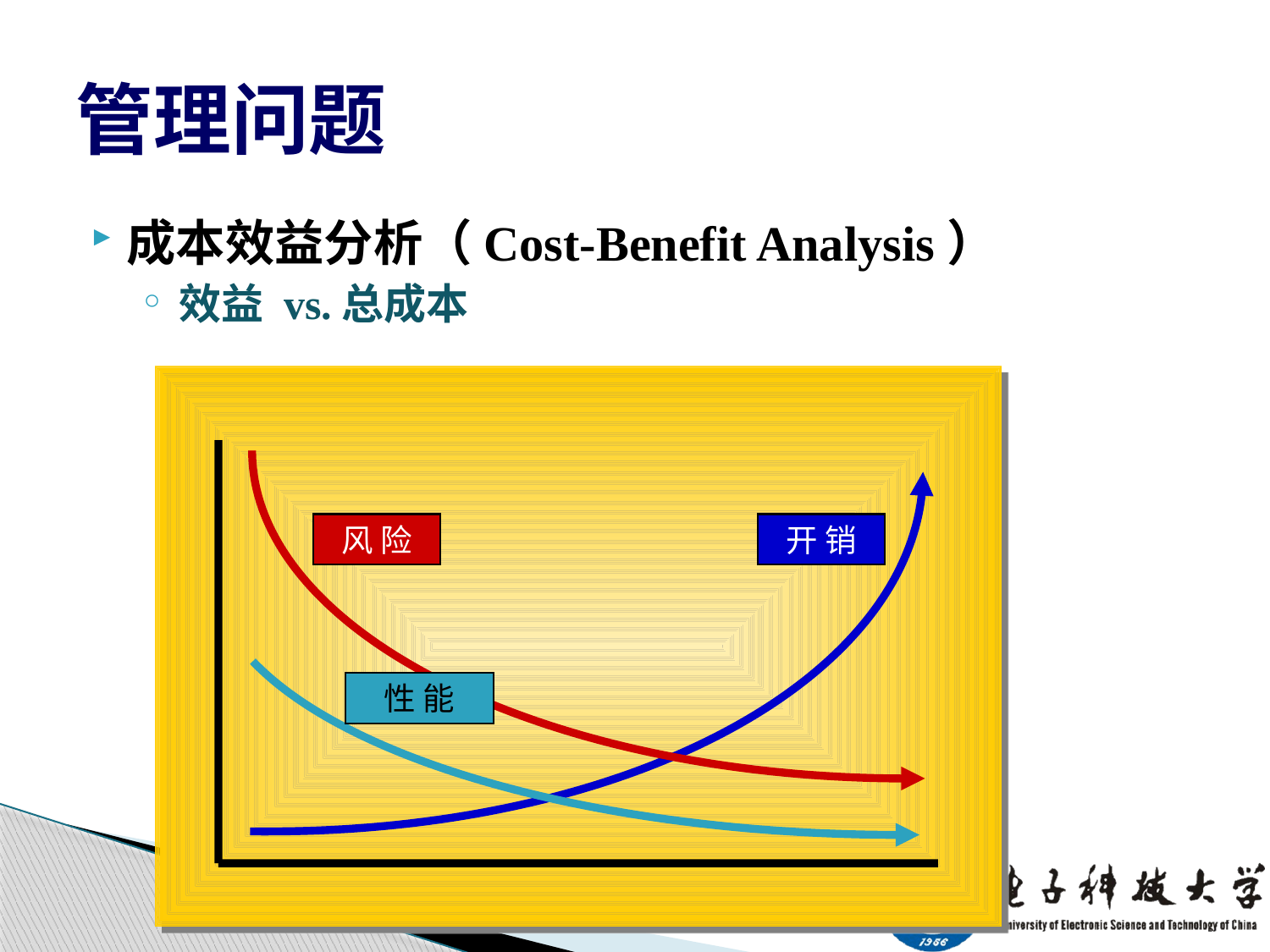

# 管理问题
成本效益分析（Cost-Benefit Analysis）
效益 vs.总成本

风 险

开 销

性 能